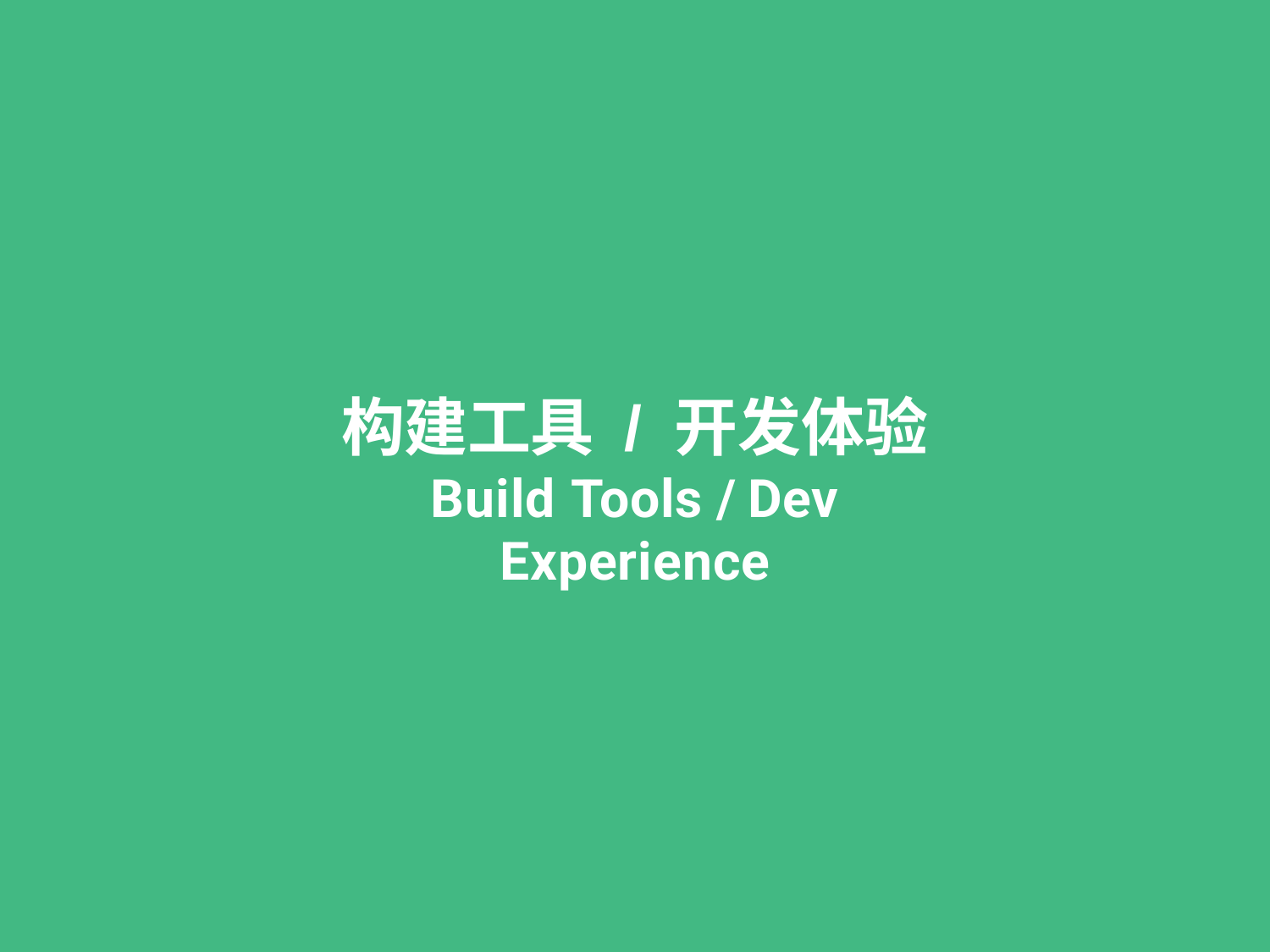

# 构建工具 / 开发体验
Build Tools / Dev Experience